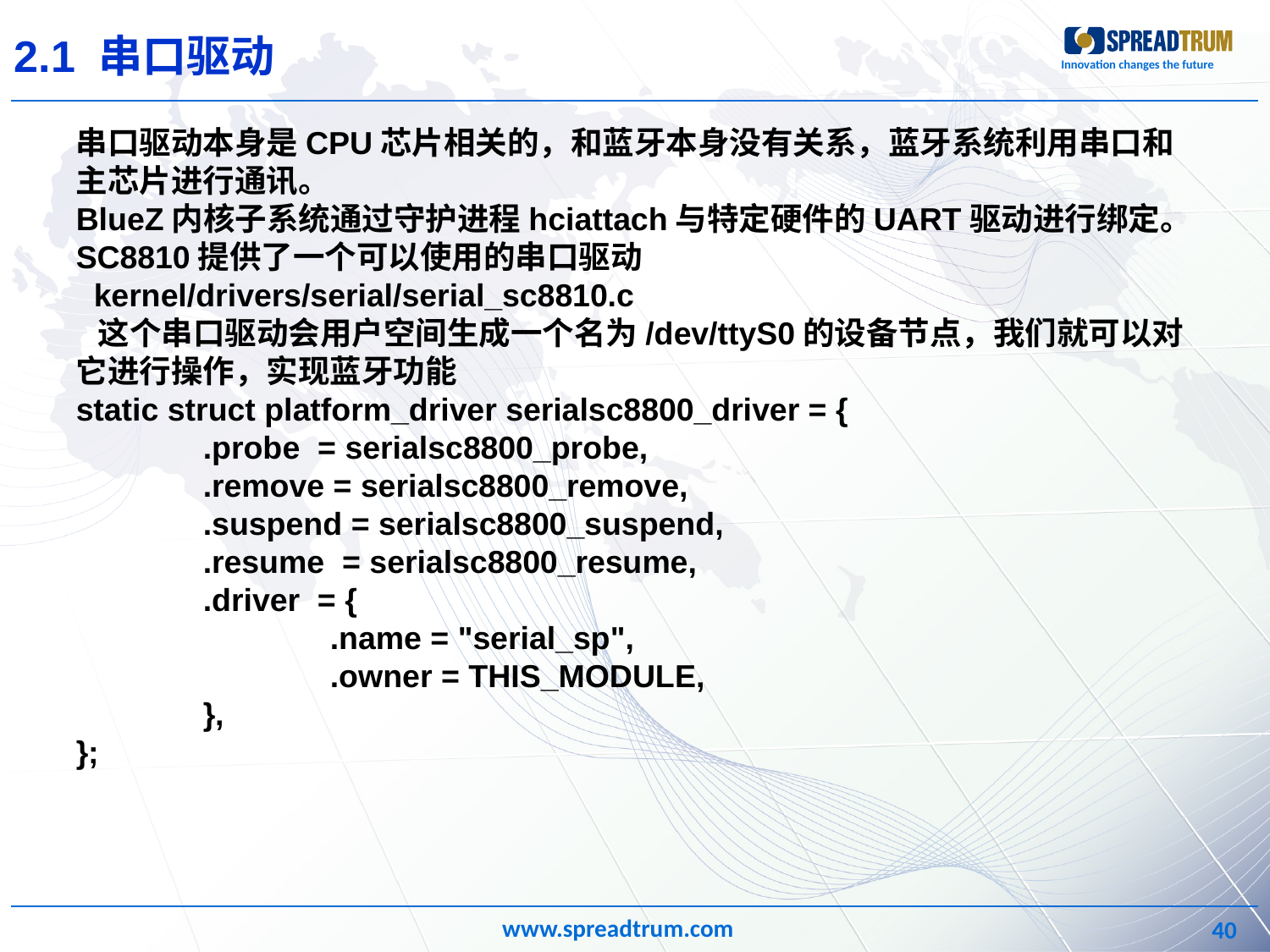

2.1 串口驱动
串口驱动本身是CPU芯片相关的，和蓝牙本身没有关系，蓝牙系统利用串口和主芯片进行通讯。
BlueZ内核子系统通过守护进程hciattach与特定硬件的UART驱动进行绑定。
SC8810提供了一个可以使用的串口驱动
  kernel/drivers/serial/serial_sc8810.c
  这个串口驱动会用户空间生成一个名为/dev/ttyS0的设备节点，我们就可以对它进行操作，实现蓝牙功能
static struct platform_driver serialsc8800_driver = {
	.probe  = serialsc8800_probe,
	.remove = serialsc8800_remove,
	.suspend = serialsc8800_suspend,
	.resume  = serialsc8800_resume,
	.driver  = {
		.name = "serial_sp",
		.owner = THIS_MODULE,
	},
};